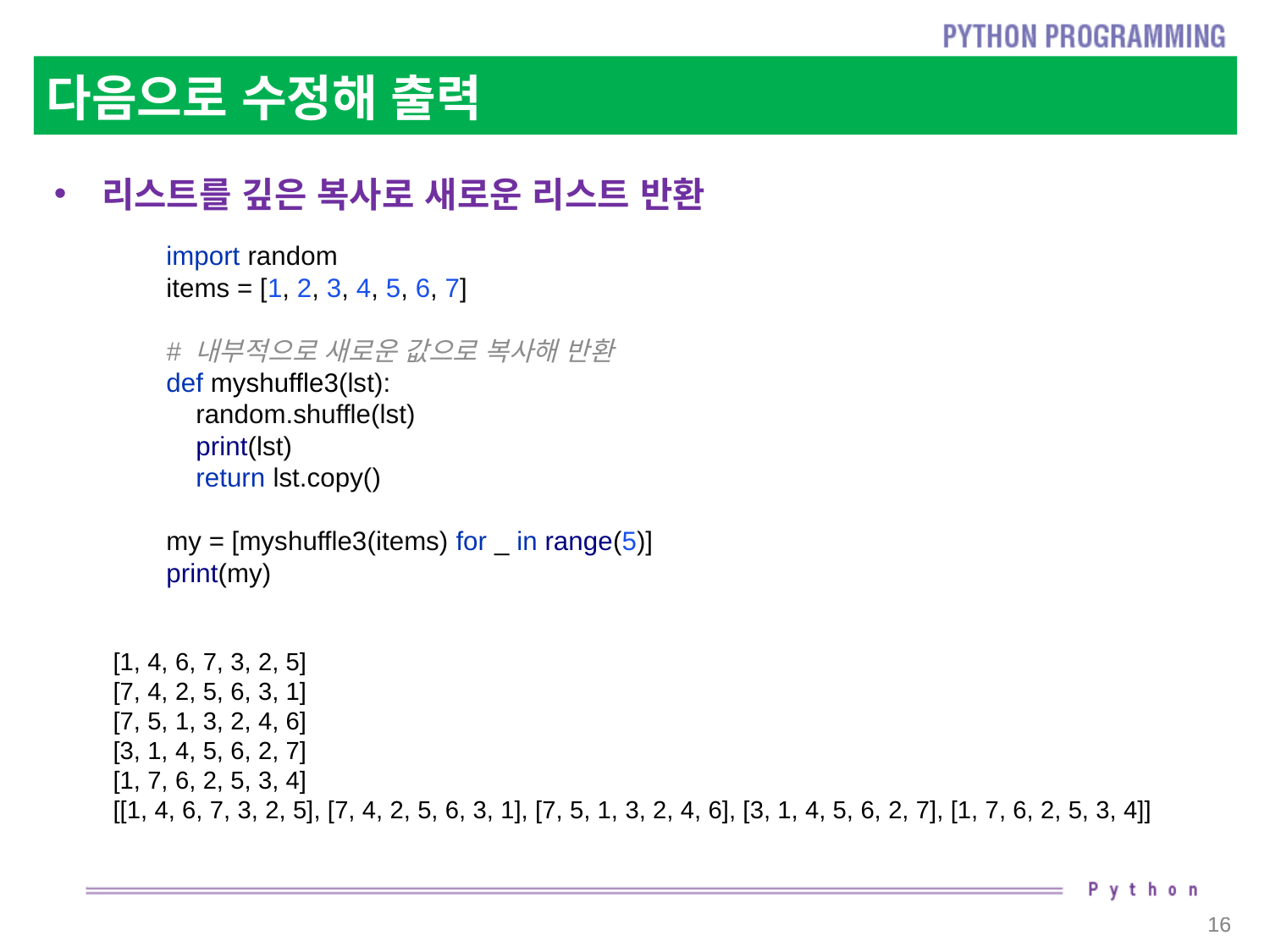

# 다음으로 수정해 출력
리스트를 깊은 복사로 새로운 리스트 반환
import random
items = [1, 2, 3, 4, 5, 6, 7]
# 내부적으로 새로운 값으로 복사해 반환
def myshuffle3(lst):
    random.shuffle(lst)
    print(lst)
    return lst.copy()
my = [myshuffle3(items) for _ in range(5)]
print(my)
[1, 4, 6, 7, 3, 2, 5]
[7, 4, 2, 5, 6, 3, 1]
[7, 5, 1, 3, 2, 4, 6]
[3, 1, 4, 5, 6, 2, 7]
[1, 7, 6, 2, 5, 3, 4]
[[1, 4, 6, 7, 3, 2, 5], [7, 4, 2, 5, 6, 3, 1], [7, 5, 1, 3, 2, 4, 6], [3, 1, 4, 5, 6, 2, 7], [1, 7, 6, 2, 5, 3, 4]]
16